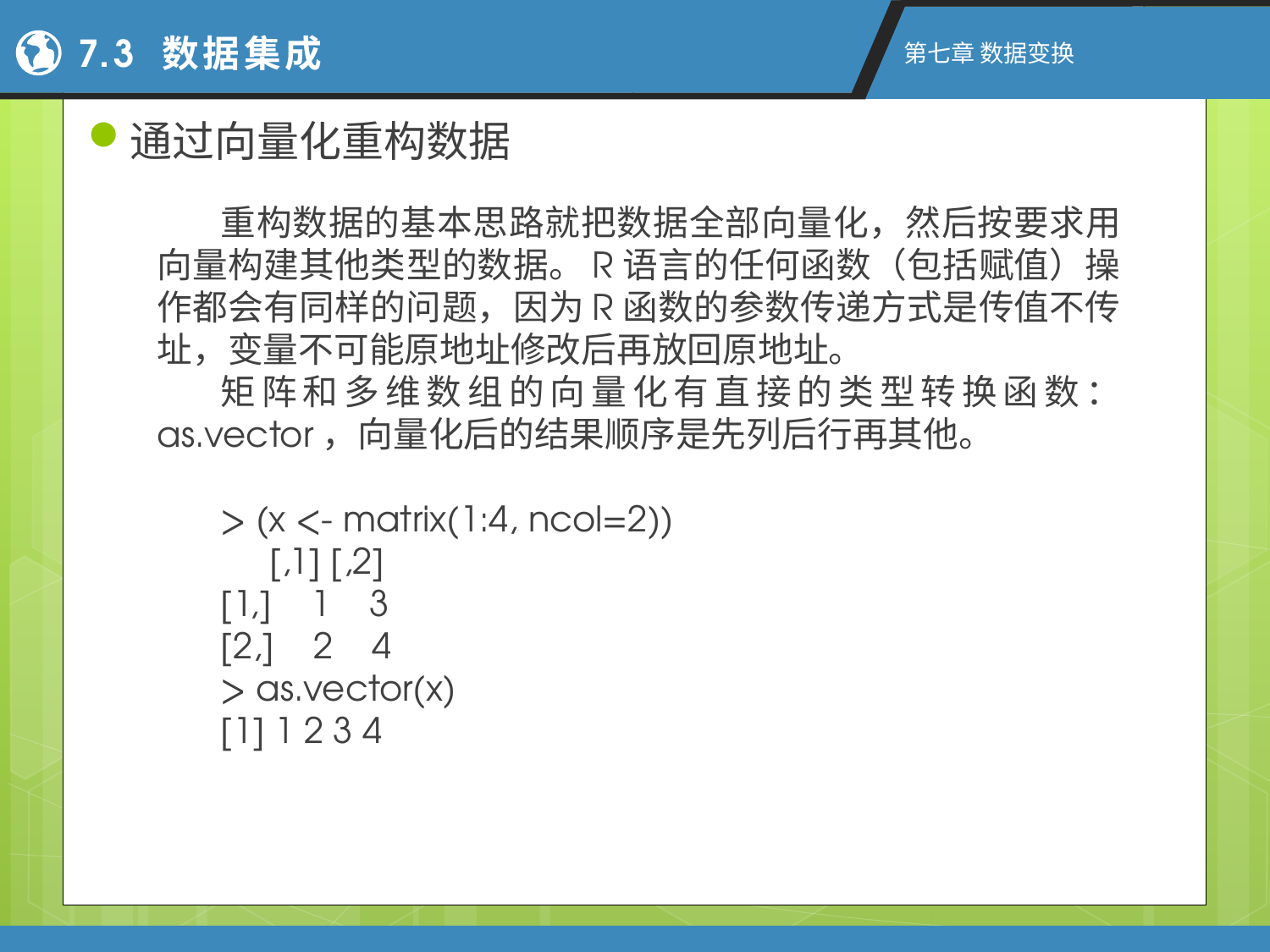

7.3 数据集成

第七章 数据变换
通过向量化重构数据
重构数据的基本思路就把数据全部向量化，然后按要求用向量构建其他类型的数据。R语言的任何函数（包括赋值）操作都会有同样的问题，因为R函数的参数传递方式是传值不传址，变量不可能原地址修改后再放回原地址。
矩阵和多维数组的向量化有直接的类型转换函数： as.vector，向量化后的结果顺序是先列后行再其他。

> (x <- matrix(1:4, ncol=2))
     [,1] [,2]
[1,]    1    3
[2,]    2    4
> as.vector(x)
[1] 1 2 3 4